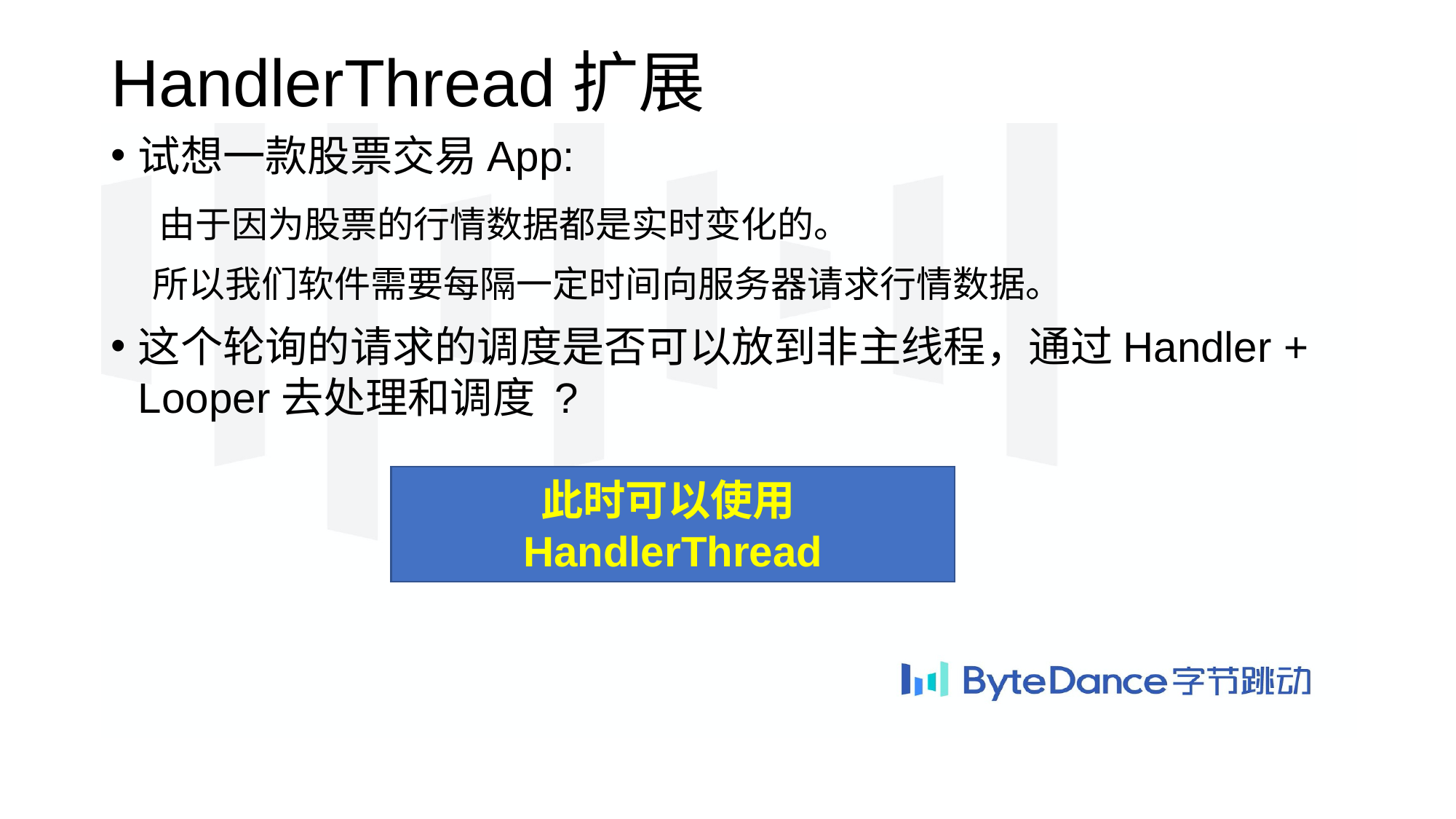

# HandlerThread扩展
试想一款股票交易App:
    由于因为股票的行情数据都是实时变化的。
    所以我们软件需要每隔一定时间向服务器请求行情数据。
这个轮询的请求的调度是否可以放到非主线程，通过Handler + Looper去处理和调度 ?

此时可以使用HandlerThread